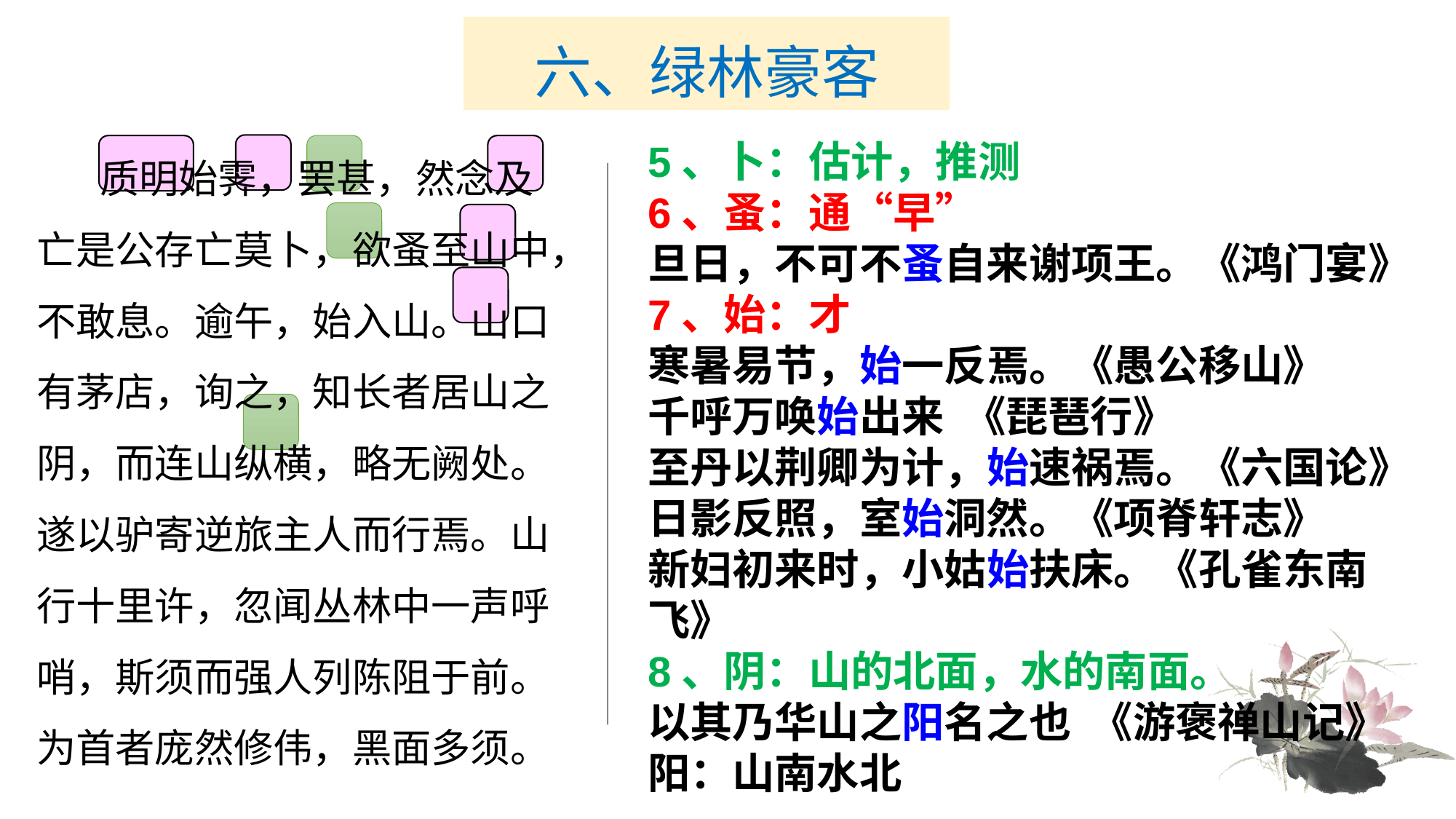

# 六、绿林豪客
　　质明始霁，罢甚，然念及亡是公存亡莫卜，欲蚤至山中，不敢息。逾午，始入山。山口有茅店，询之，知长者居山之阴，而连山纵横，略无阙处。遂以驴寄逆旅主人而行焉。山行十里许，忽闻丛林中一声呼哨，斯须而强人列陈阻于前。为首者庞然修伟，黑面多须。
5、卜：估计，推测
6、蚤：通“早”
旦日，不可不蚤自来谢项王。《鸿门宴》
7、始：才
寒暑易节，始一反焉。《愚公移山》
千呼万唤始出来  《琵琶行》
至丹以荆卿为计，始速祸焉。《六国论》
日影反照，室始洞然。《项脊轩志》
新妇初来时，小姑始扶床。《孔雀东南飞》
8、阴：山的北面，水的南面。
以其乃华山之阳名之也  《游褒禅山记》
阳：山南水北